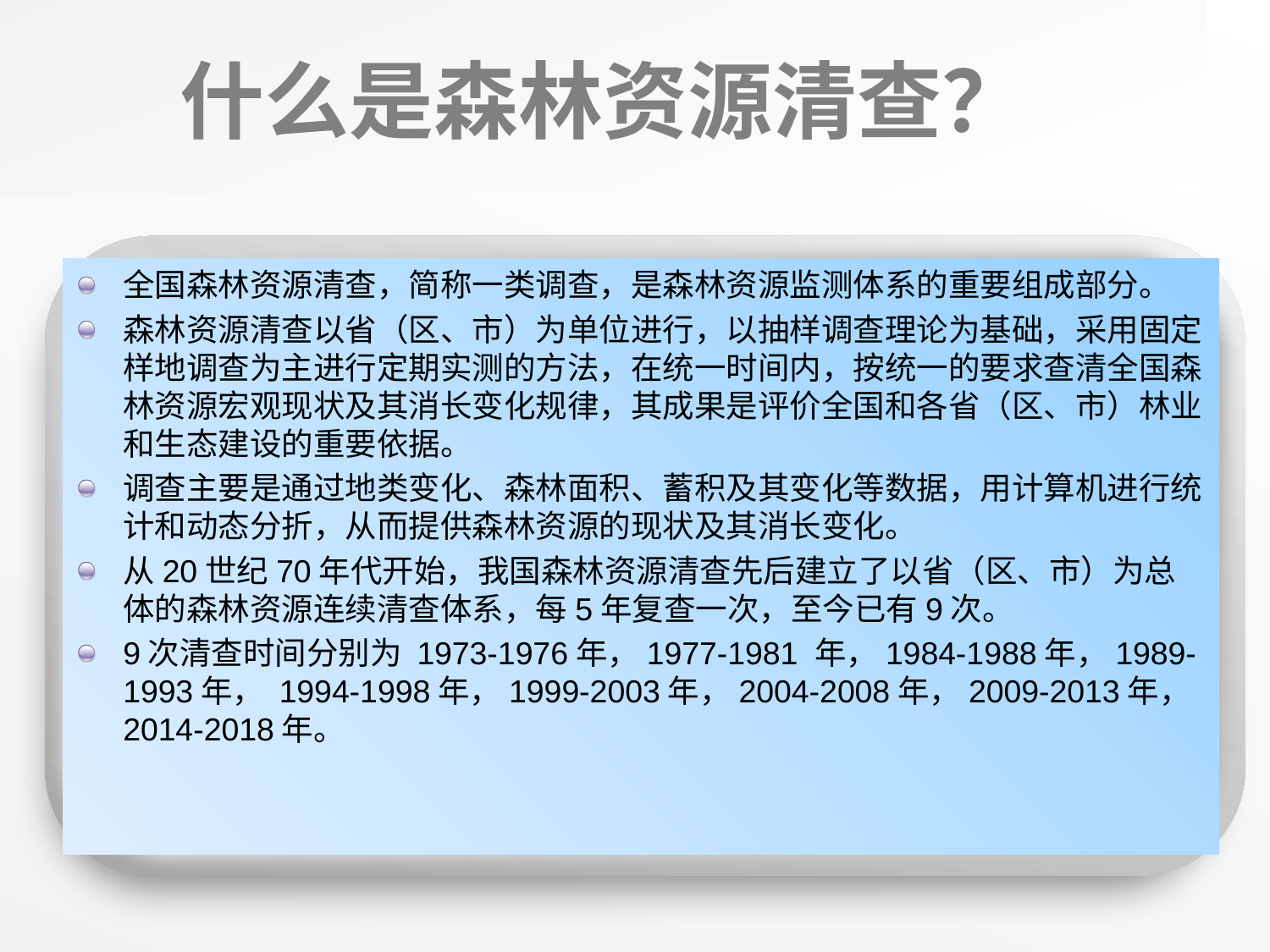

# 什么是森林资源清查？
全国森林资源清查，简称一类调查，是森林资源监测体系的重要组成部分。
森林资源清查以省（区、市）为单位进行，以抽样调查理论为基础，采用固定样地调查为主进行定期实测的方法，在统一时间内，按统一的要求查清全国森林资源宏观现状及其消长变化规律，其成果是评价全国和各省（区、市）林业和生态建设的重要依据。
调查主要是通过地类变化、森林面积、蓄积及其变化等数据，用计算机进行统计和动态分折，从而提供森林资源的现状及其消长变化。
从20世纪70年代开始，我国森林资源清查先后建立了以省（区、市）为总体的森林资源连续清查体系，每5年复查一次，至今已有9次。
9次清查时间分别为 1973-1976年，1977-1981 年，1984-1988年，1989-1993年， 1994-1998年，1999-2003年，2004-2008年，2009-2013年，2014-2018年。